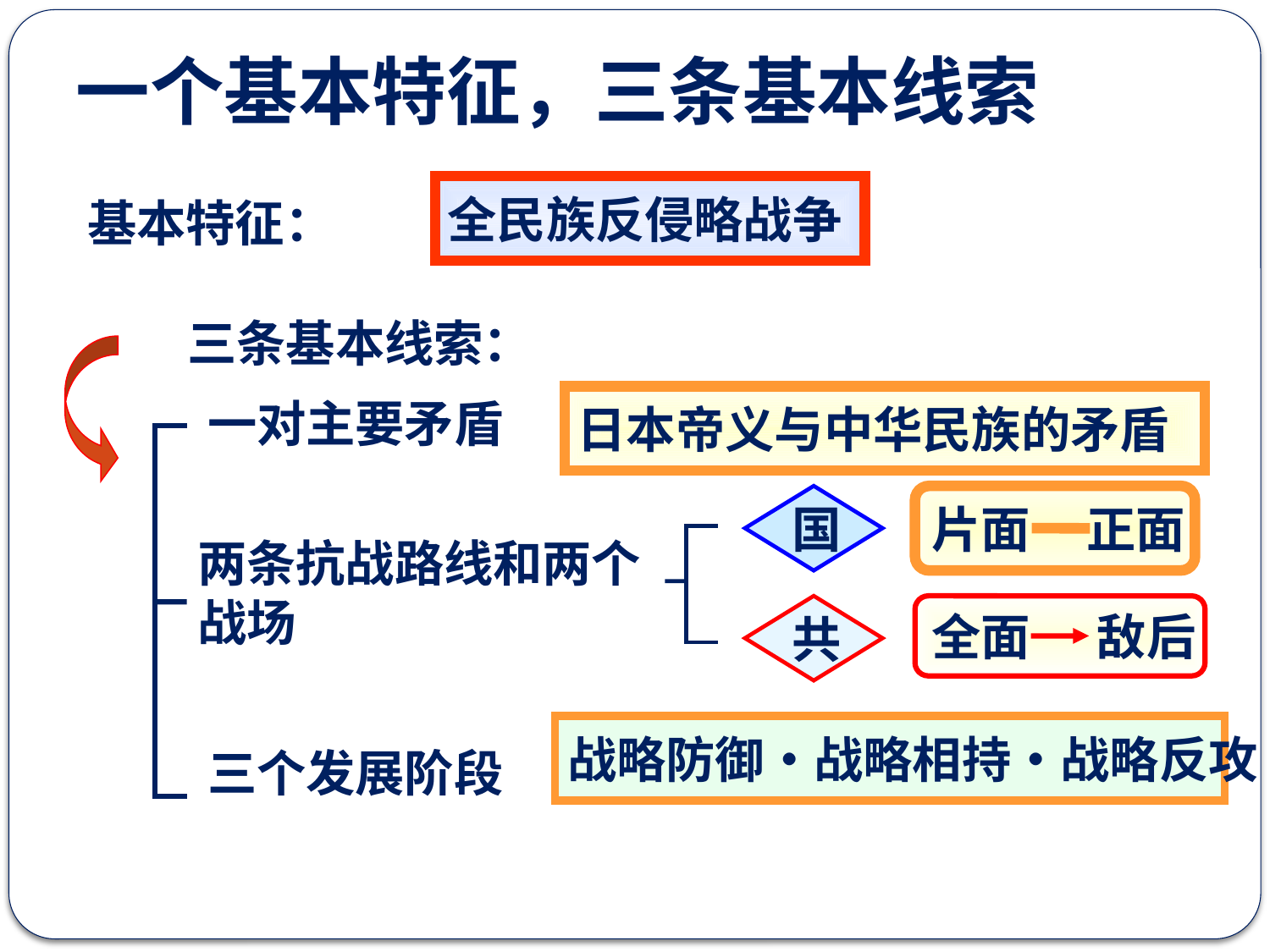

一个基本特征，三条基本线索
全民族反侵略战争
基本特征：
三条基本线索：

一对主要矛盾
日本帝义与中华民族的矛盾

国
片面     正面

两条抗战路线和两个战场

共
全面      敌后

战略防御•战略相持•战略反攻
三个发展阶段